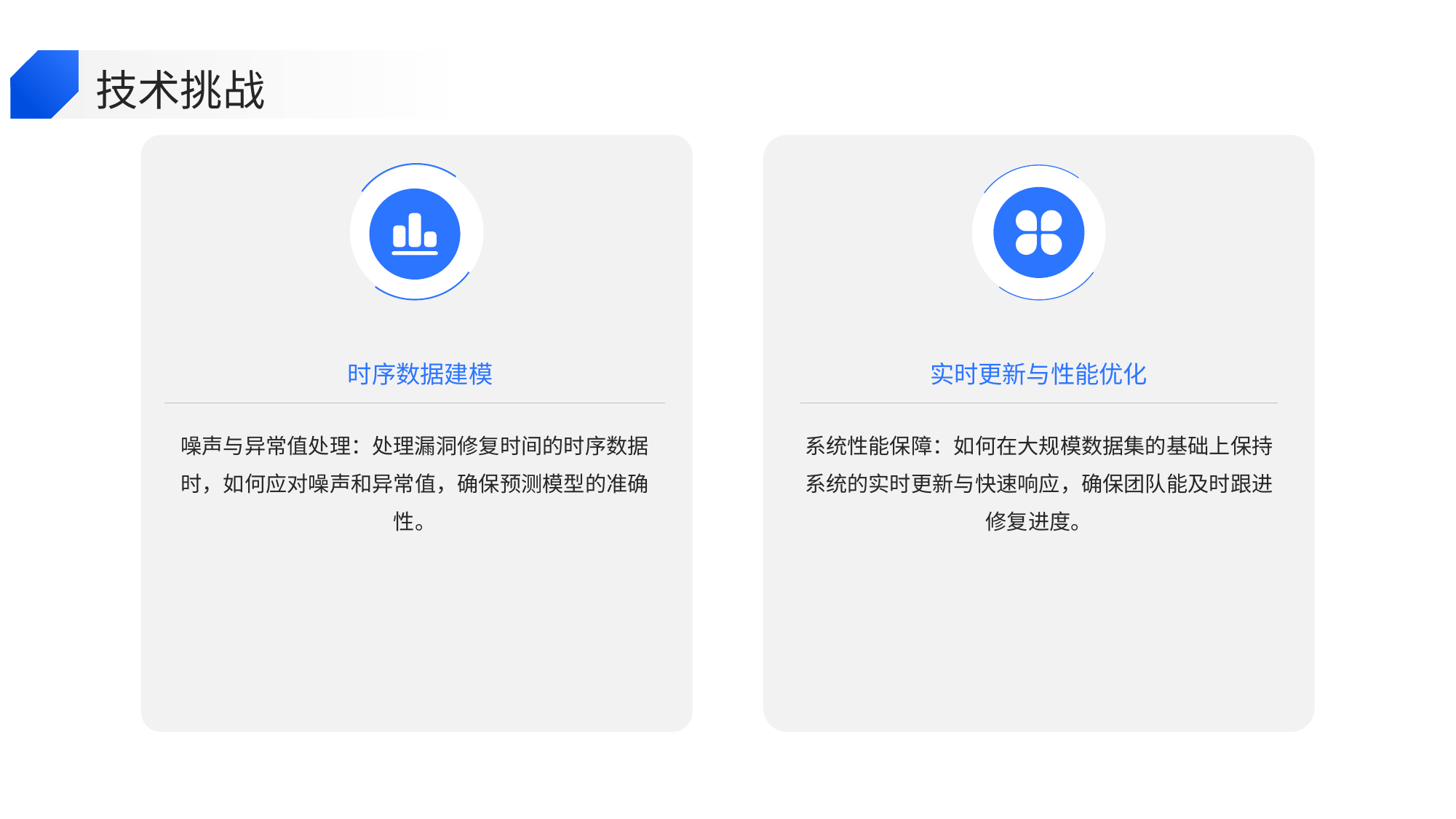

技术挑战

 时序数据建模
实时更新与性能优化
噪声与异常值处理：处理漏洞修复时间的时序数据时，如何应对噪声和异常值，确保预测模型的准确性。
系统性能保障：如何在大规模数据集的基础上保持系统的实时更新与快速响应，确保团队能及时跟进修复进度。